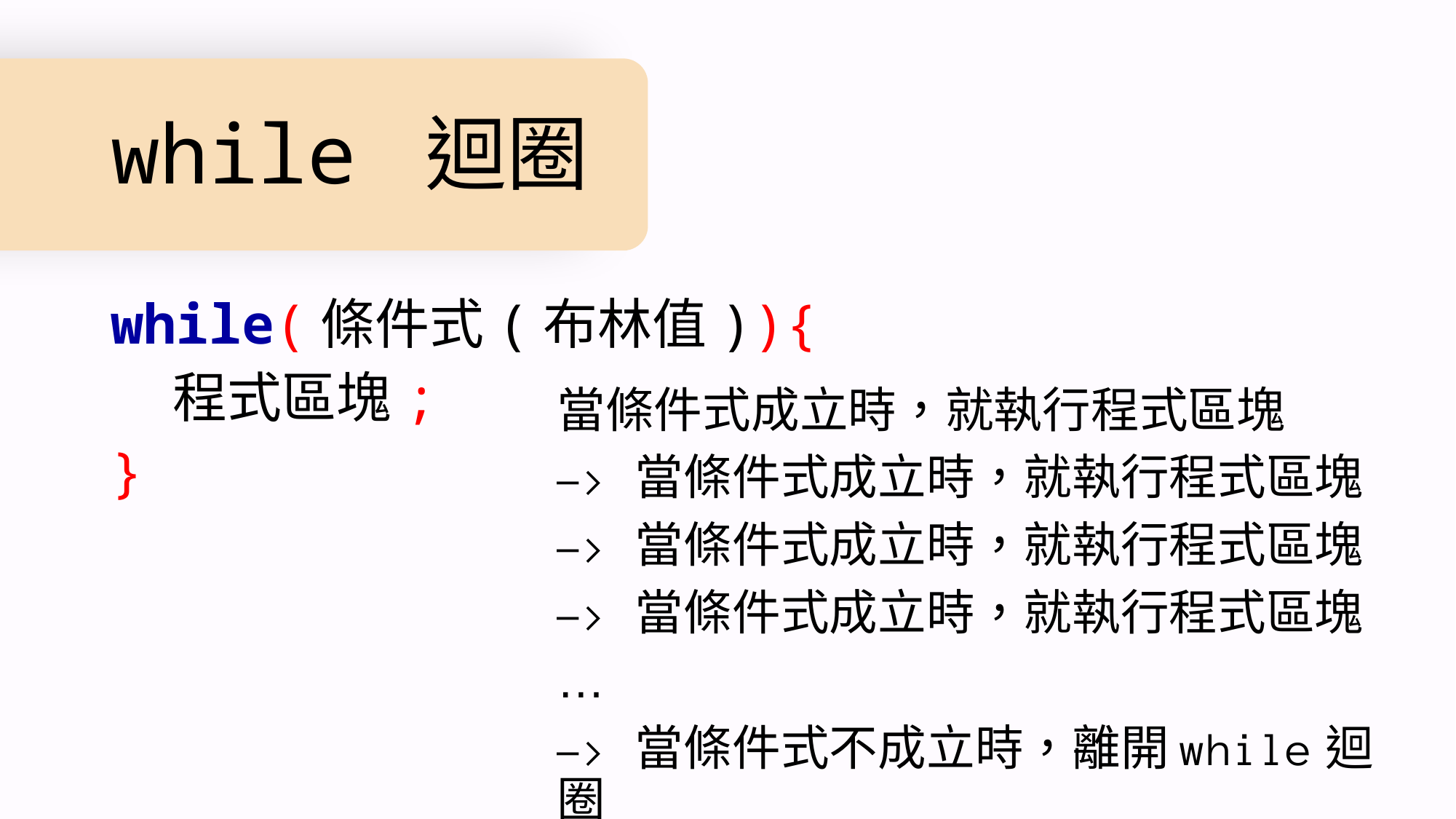

# while 迴圈
while(條件式(布林值)){
    程式區塊;
}

當條件式成立時，就執行程式區塊
-> 當條件式成立時，就執行程式區塊
-> 當條件式成立時，就執行程式區塊
-> 當條件式成立時，就執行程式區塊
…
-> 當條件式不成立時，離開while迴圈